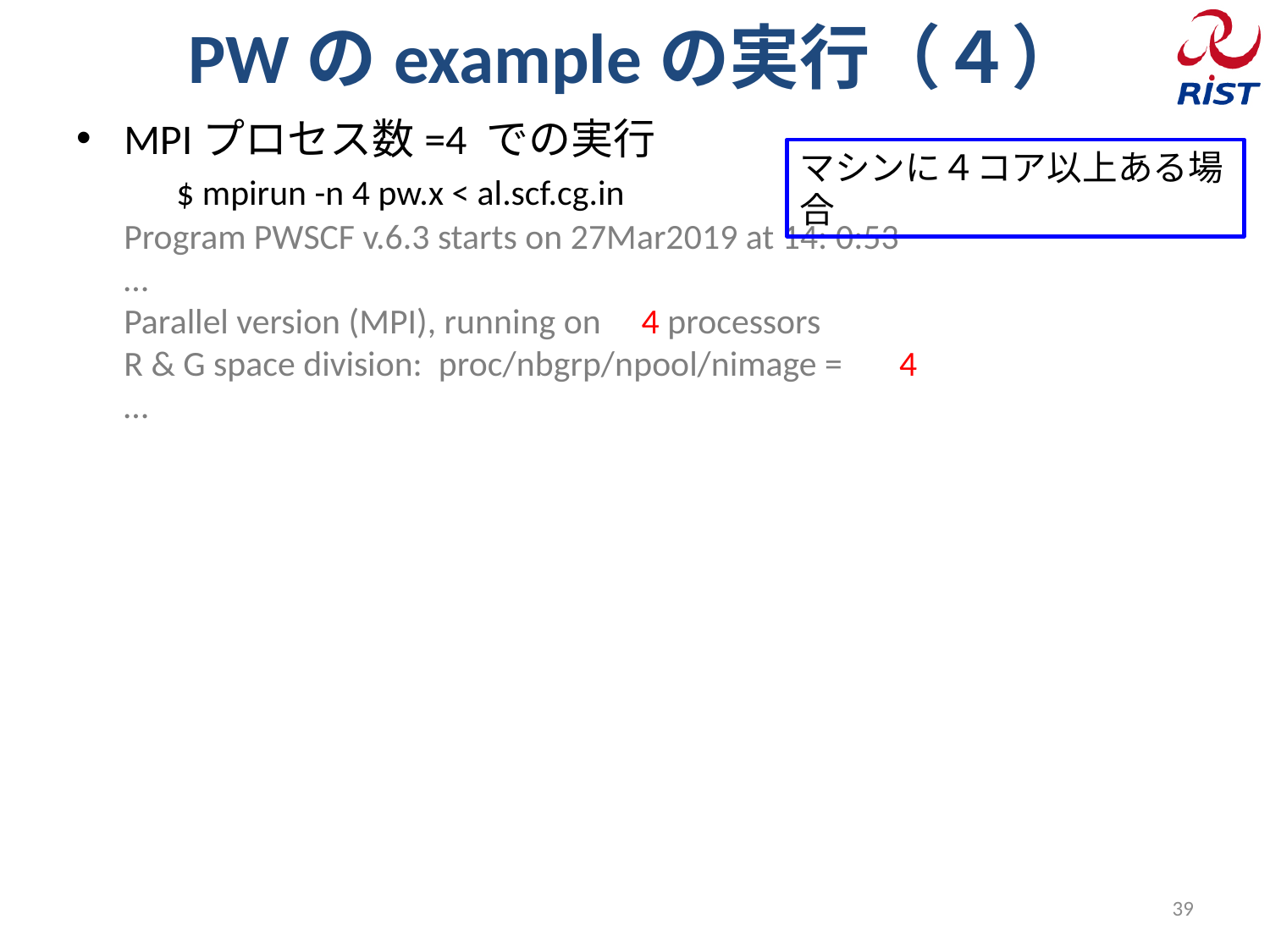

# PWのexampleの実行（４）
MPIプロセス数=4 での実行
　$ mpirun -n 4 pw.x < al.scf.cg.in
Program PWSCF v.6.3 starts on 27Mar2019 at 14: 0:53
…
Parallel version (MPI), running on     4 processors
R & G space division:  proc/nbgrp/npool/nimage =       4
…
マシンに４コア以上ある場合
39